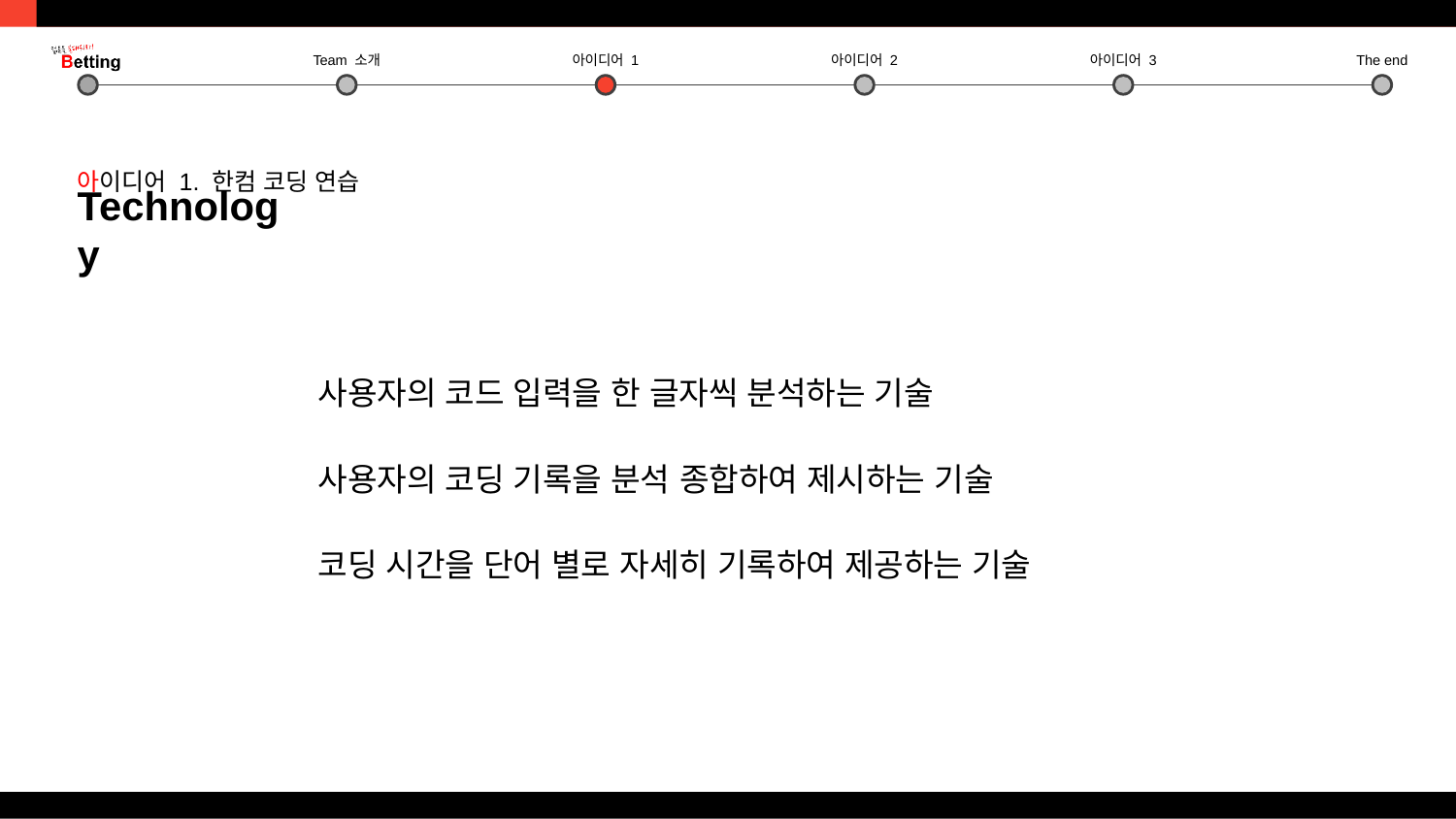

아이디어 1. 한컴 코딩 연습
Technology
사용자의 코드 입력을 한 글자씩 분석하는 기술
사용자의 코딩 기록을 분석 종합하여 제시하는 기술
코딩 시간을 단어 별로 자세히 기록하여 제공하는 기술